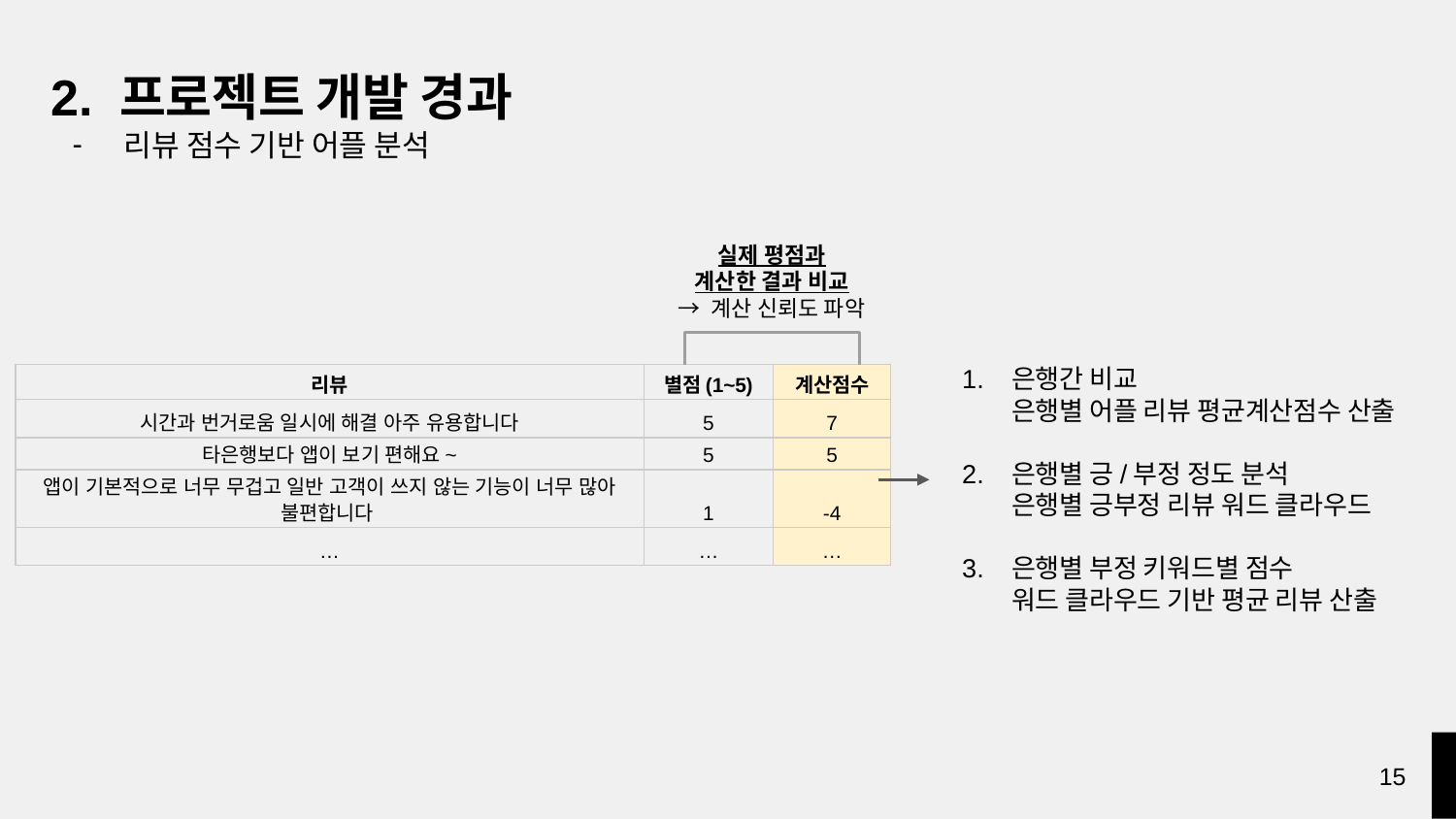

# 2. 프로젝트 개발 경과
리뷰 점수 기반 어플 분석
실제 평점과
계산한 결과 비교
→ 계산 신뢰도 파악

은행간 비교
은행별 어플 리뷰 평균계산점수 산출

은행별 긍/부정 정도 분석
은행별 긍부정 리뷰 워드 클라우드

은행별 부정 키워드별 점수
워드 클라우드 기반 평균 리뷰 산출
| 리뷰 | 별점(1~5) | 계산점수 |
| --- | --- | --- |
| 시간과 번거로움 일시에 해결 아주 유용합니다 | 5 | 7 |
| 타은행보다 앱이 보기 편해요~ | 5 | 5 |
| 앱이 기본적으로 너무 무겁고 일반 고객이 쓰지 않는 기능이 너무 많아 불편합니다 | 1 | -4 |
| … | … | … |
15